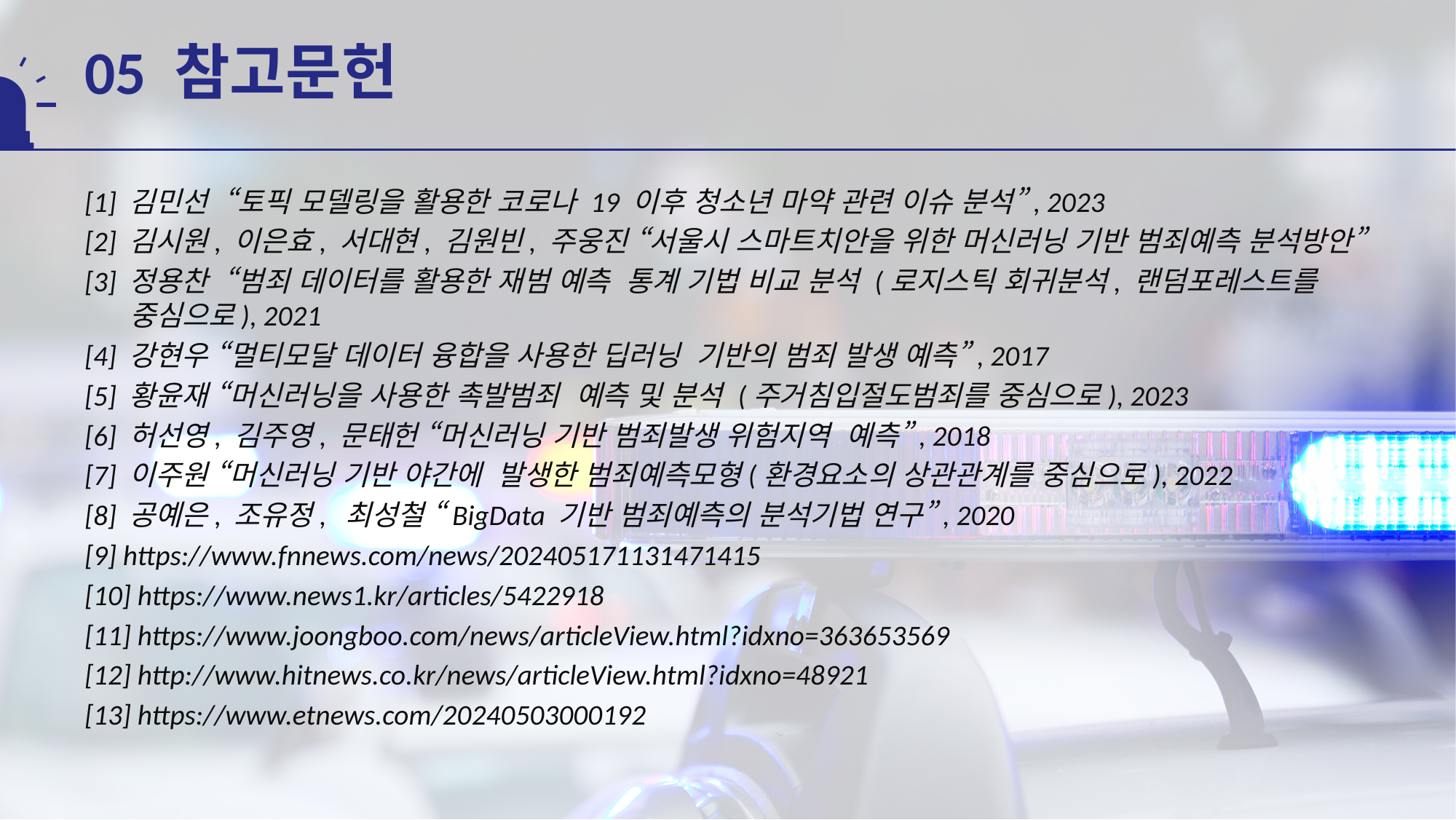

# 05 참고문헌
[1] 김민선  “토픽 모델링을 활용한 코로나 19 이후 청소년 마약 관련 이슈 분석”, 2023
[2] 김시원, 이은효, 서대현, 김원빈, 주웅진 “서울시 스마트치안을 위한 머신러닝 기반 범죄예측 분석방안”
[3] 정용찬  “범죄 데이터를 활용한 재범 예측  통계 기법 비교 분석 (로지스틱 회귀분석, 랜덤포레스트를 중심으로), 2021
[4] 강현우 “멀티모달 데이터 융합을 사용한 딥러닝  기반의 범죄 발생 예측”, 2017
[5] 황윤재 “머신러닝을 사용한 촉발범죄  예측 및 분석 (주거침입절도범죄를 중심으로), 2023
[6] 허선영, 김주영, 문태헌 “머신러닝 기반 범죄발생 위험지역  예측”, 2018
[7] 이주원 “머신러닝 기반 야간에  발생한 범죄예측모형(환경요소의 상관관계를 중심으로), 2022
[8] 공예은, 조유정,  최성철 “BigData 기반 범죄예측의 분석기법 연구”, 2020
[9] https://www.fnnews.com/news/202405171131471415
[10] https://www.news1.kr/articles/5422918
[11] https://www.joongboo.com/news/articleView.html?idxno=363653569
[12] http://www.hitnews.co.kr/news/articleView.html?idxno=48921
[13] https://www.etnews.com/20240503000192